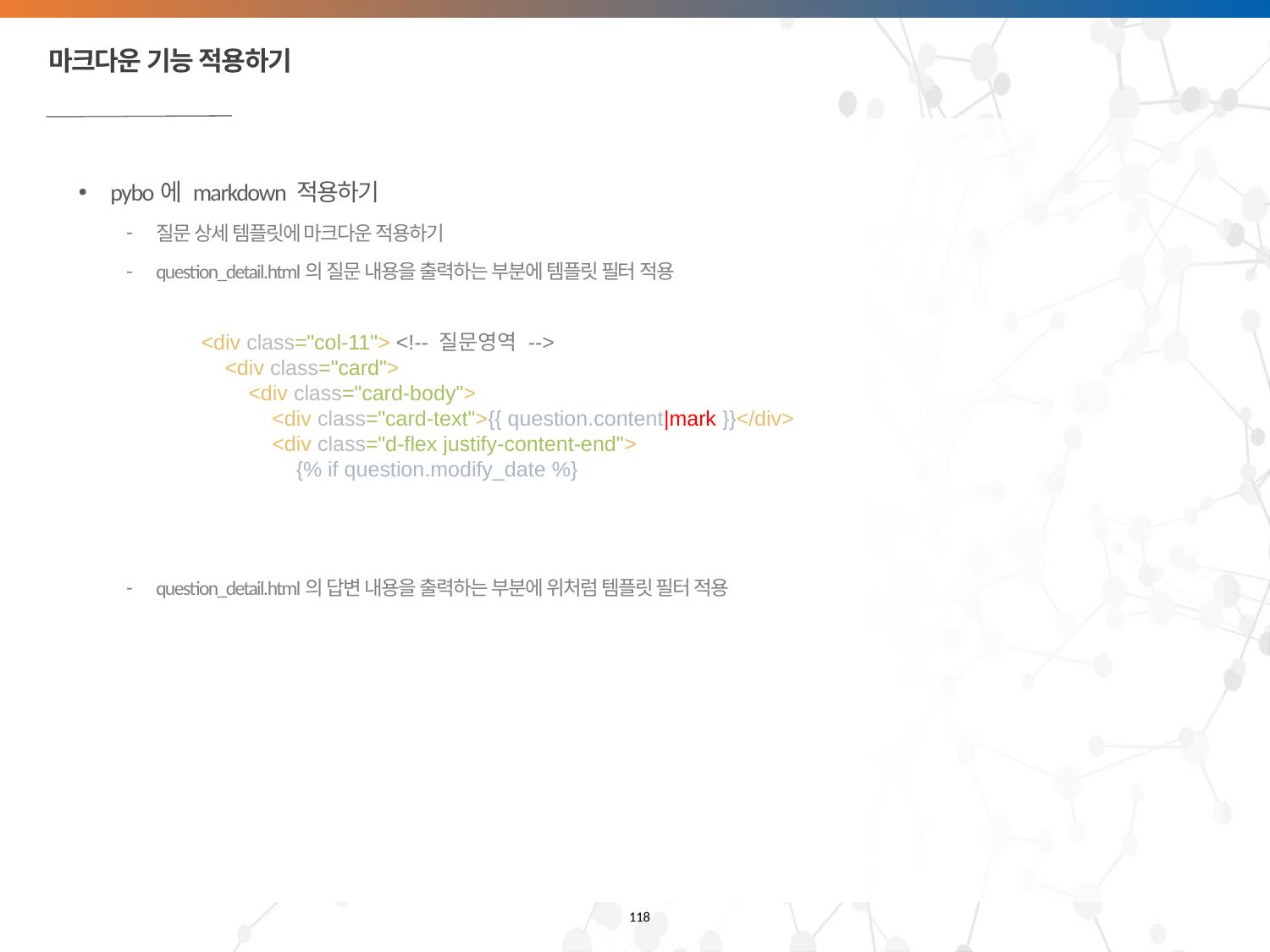

# 마크다운 기능 적용하기

pybo에 markdown 적용하기
질문 상세 템플릿에 마크다운 적용하기
question_detail.html의 질문 내용을 출력하는 부분에 템플릿 필터 적용

question_detail.html의 답변 내용을 출력하는 부분에 위처럼 템플릿 필터 적용

<div class="col-11"> <!-- 질문영역 -->
    <div class="card">
        <div class="card-body">
            <div class="card-text">{{ question.content|mark }}</div>
            <div class="d-flex justify-content-end">
                {% if question.modify_date %}
118